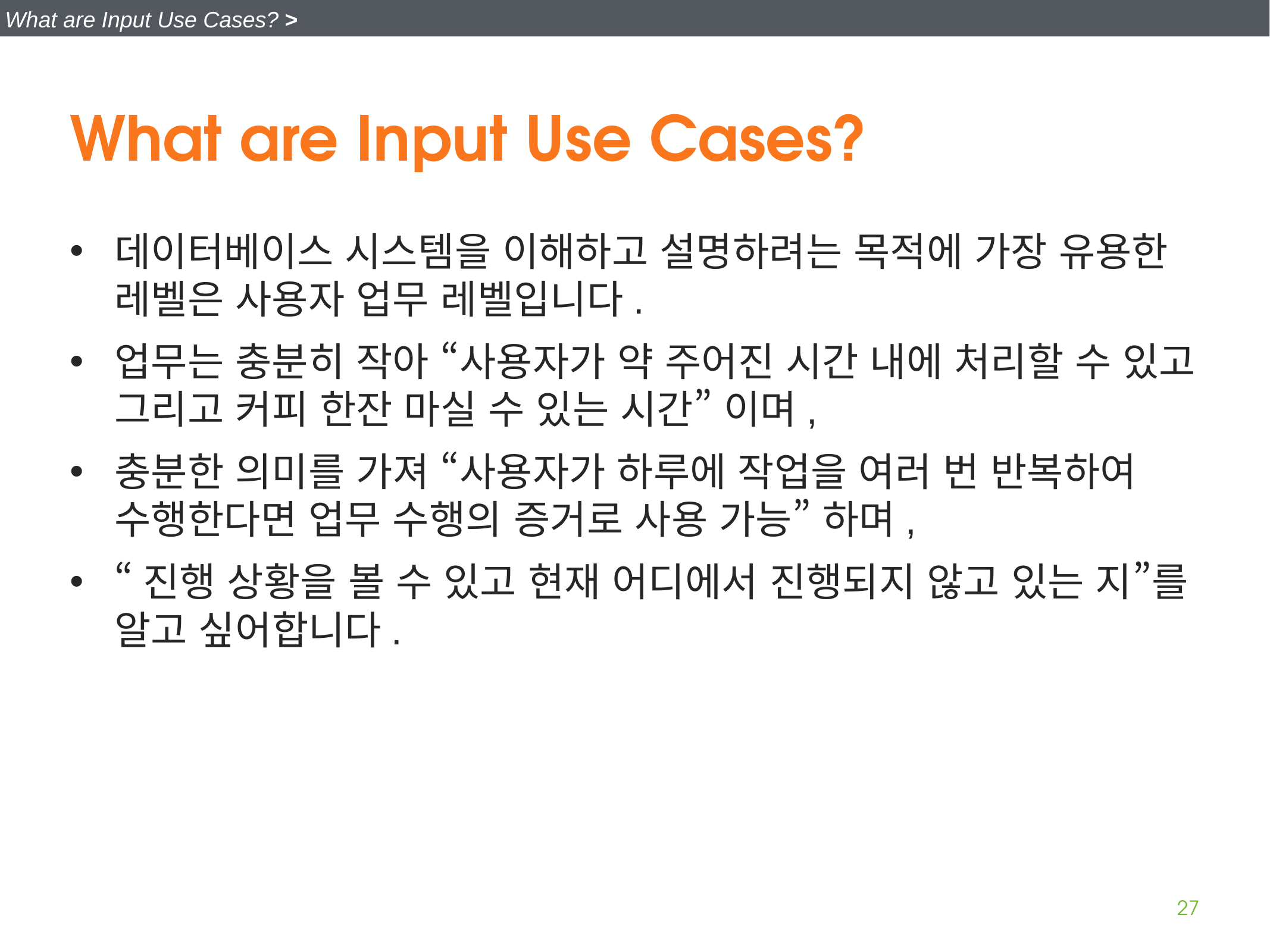

What are Input Use Cases? >
# What are Input Use Cases?
데이터베이스 시스템을 이해하고 설명하려는 목적에 가장 유용한 레벨은 사용자 업무 레벨입니다.
업무는 충분히 작아 “사용자가 약 주어진 시간 내에 처리할 수 있고 그리고 커피 한잔 마실 수 있는 시간” 이며,
충분한 의미를 가져 “사용자가 하루에 작업을 여러 번 반복하여 수행한다면 업무 수행의 증거로 사용 가능” 하며,
“진행 상황을 볼 수 있고 현재 어디에서 진행되지 않고 있는 지”를 알고 싶어합니다.
27